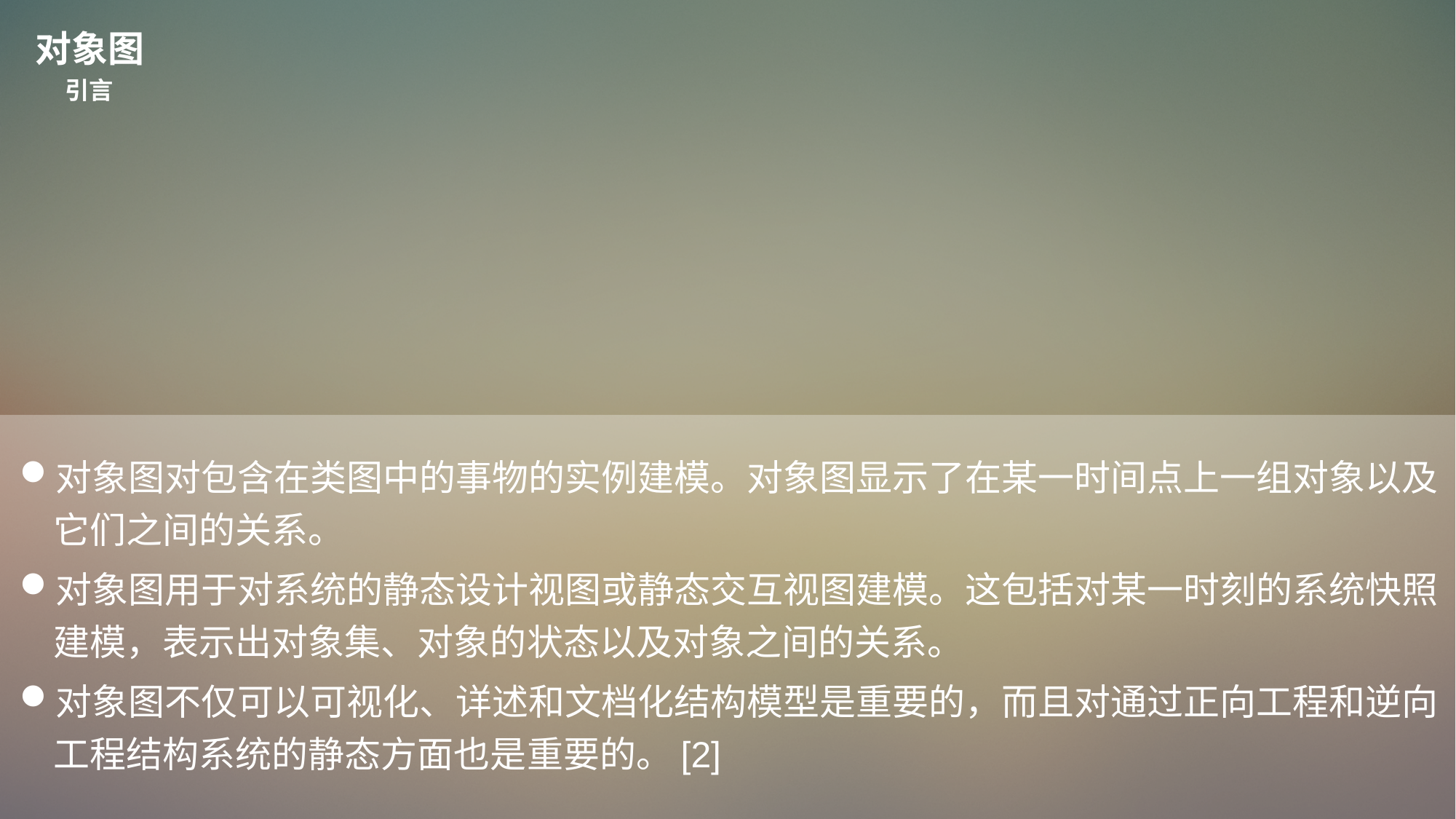

对象图
引言

对象图对包含在类图中的事物的实例建模。对象图显示了在某一时间点上一组对象以及它们之间的关系。
对象图用于对系统的静态设计视图或静态交互视图建模。这包括对某一时刻的系统快照建模，表示出对象集、对象的状态以及对象之间的关系。
对象图不仅可以可视化、详述和文档化结构模型是重要的，而且对通过正向工程和逆向工程结构系统的静态方面也是重要的。[2]